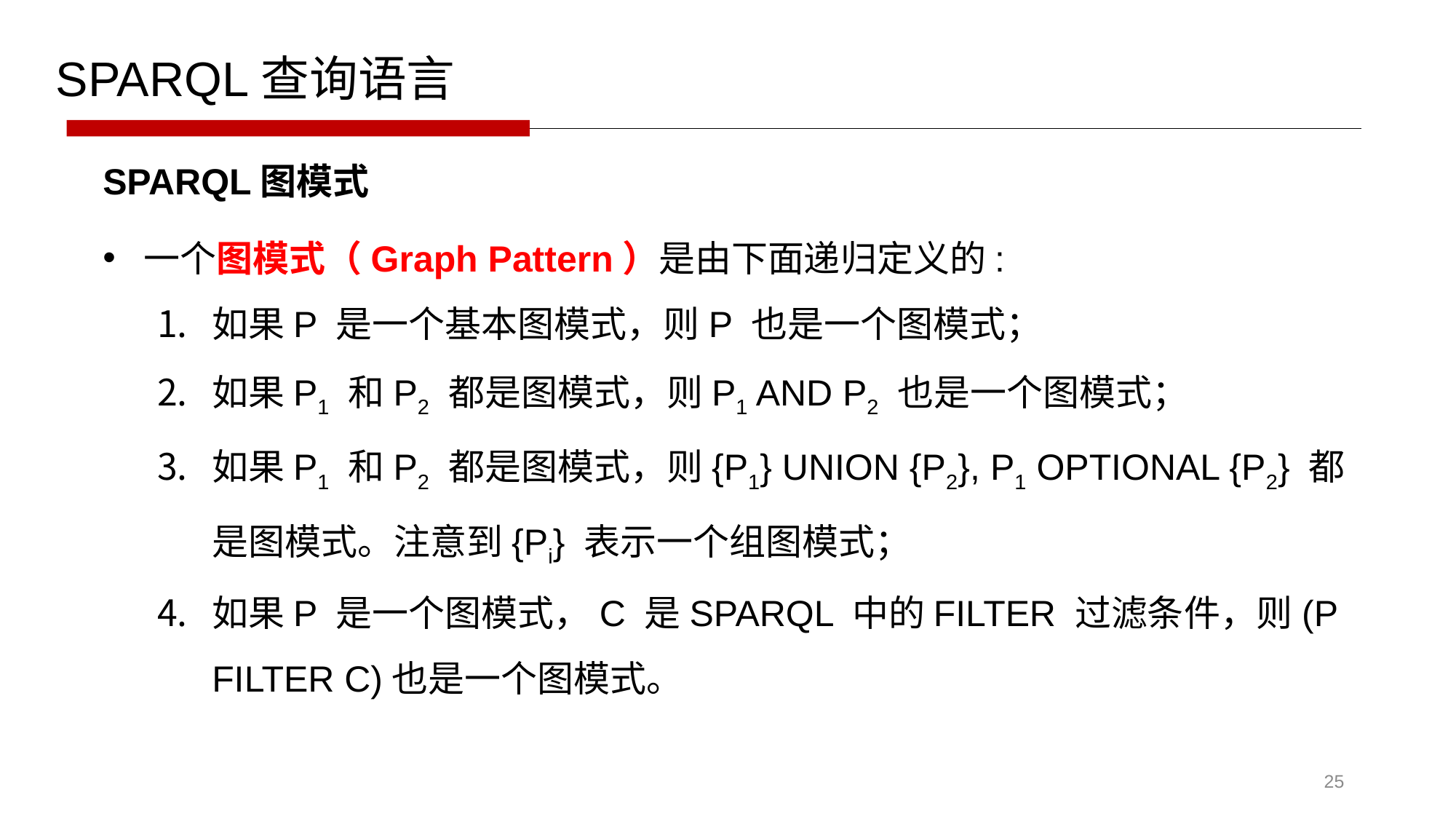

SPARQL查询语言

SPARQL图模式
一个图模式（Graph Pattern）是由下面递归定义的:
如果P 是一个基本图模式，则P 也是一个图模式；
如果P1 和P2 都是图模式，则P1 AND P2 也是一个图模式；
如果P1 和P2 都是图模式，则{P1} UNION {P2}, P1 OPTIONAL {P2} 都是图模式。注意到{Pi} 表示一个组图模式；
如果P 是一个图模式，C 是SPARQL 中的FILTER 过滤条件，则(P FILTER C)也是一个图模式。
25